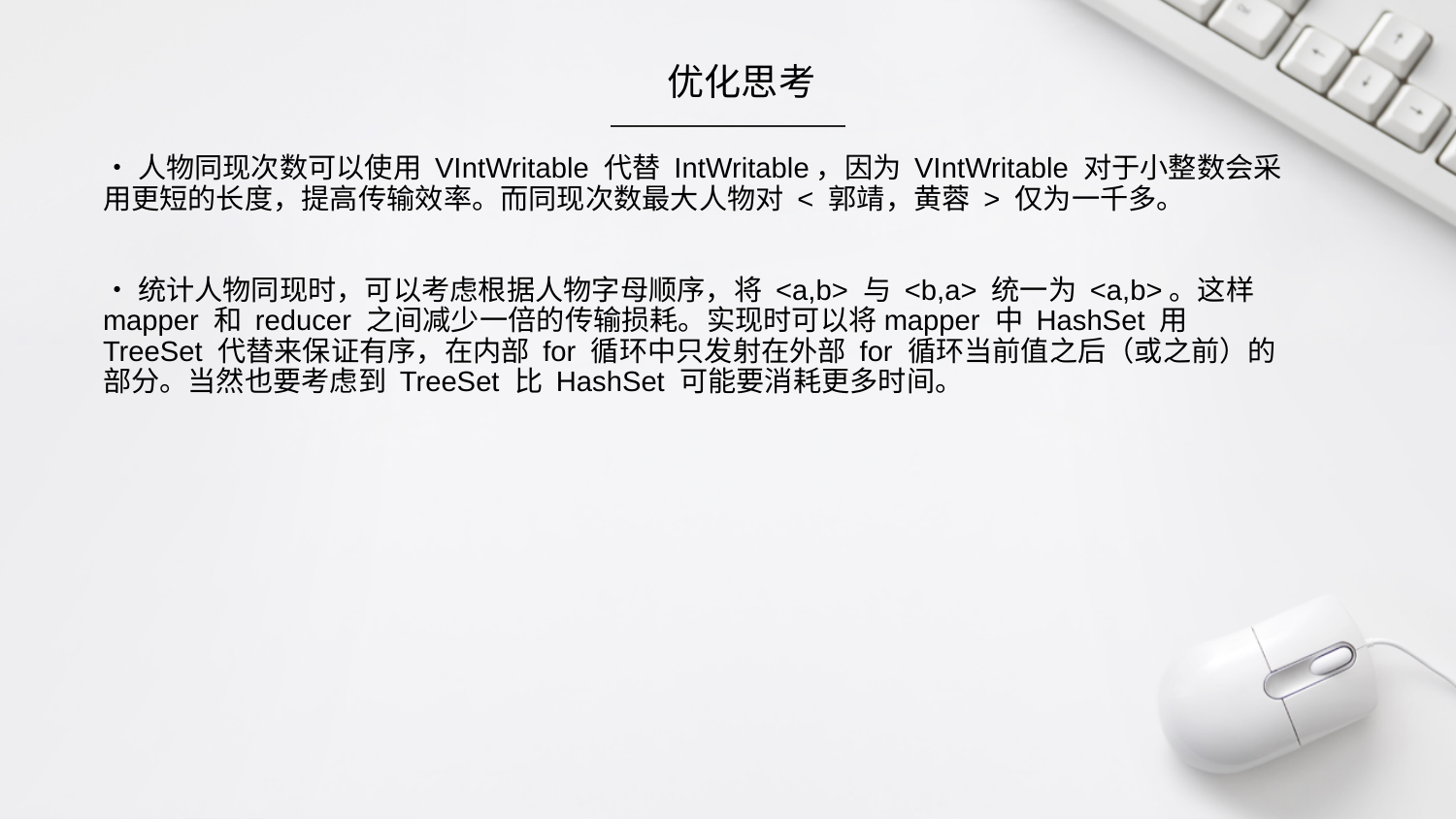

优化思考
•人物同现次数可以使用 VIntWritable 代替 IntWritable，因为 VIntWritable 对于小整数会采用更短的长度，提高传输效率。而同现次数最大人物对 < 郭靖，黄蓉 > 仅为一千多。

•统计人物同现时，可以考虑根据人物字母顺序，将 <a,b> 与 <b,a> 统一为 <a,b>。这样 mapper 和 reducer 之间减少一倍的传输损耗。实现时可以将mapper 中 HashSet 用 TreeSet 代替来保证有序，在内部 for 循环中只发射在外部 for 循环当前值之后（或之前）的部分。当然也要考虑到 TreeSet 比 HashSet 可能要消耗更多时间。